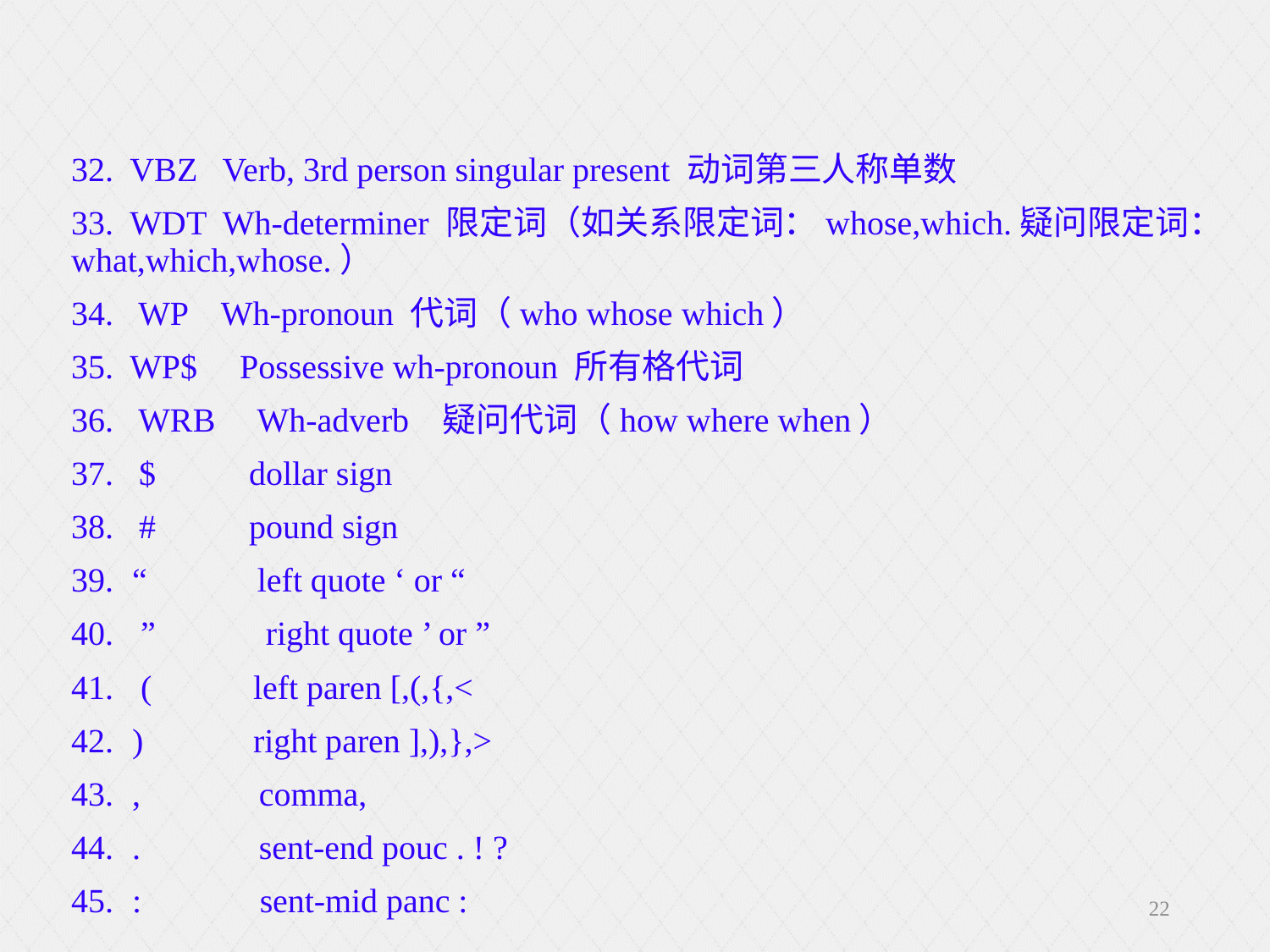

32.  VBZ   Verb, 3rd person singular present 动词第三人称单数
33.  WDT  Wh-determiner 限定词（如关系限定词：whose,which.疑问限定词：what,which,whose.）
34.   WP    Wh-pronoun 代词（who whose which）
35.  WP$     Possessive wh-pronoun 所有格代词
36.   WRB     Wh-adverb   疑问代词（how where when）
37.   $           dollar sign
38.   #           pound sign
“             left quote ‘ or “
 ”             right quote ’ or ”
 (            left paren [,(,{,<
)             right paren ],),},>
,              comma,
.              sent-end pouc . ! ?
:              sent-mid panc :
22